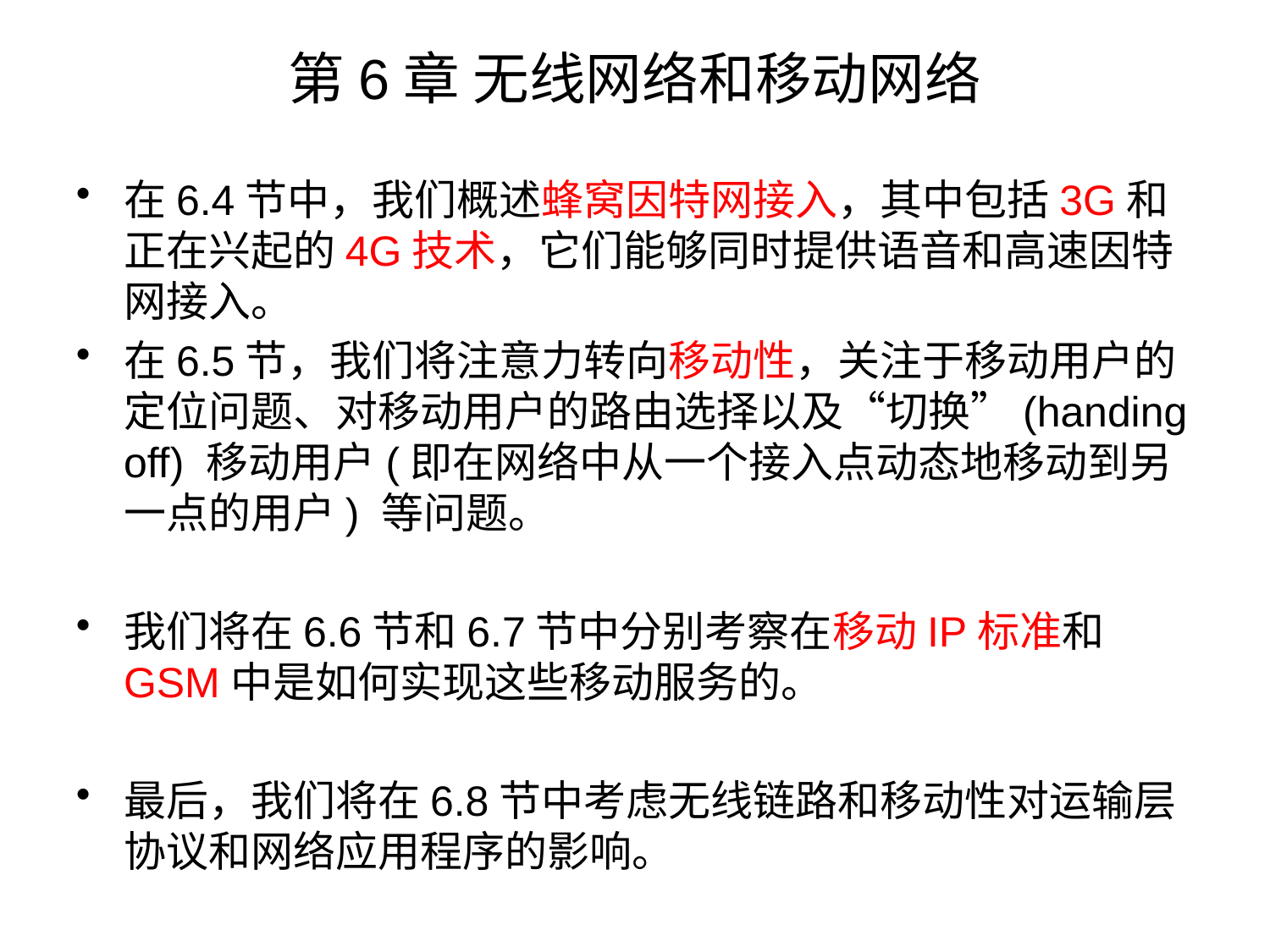

# 第6章 无线网络和移动网络
在6.4节中，我们概述蜂窝因特网接入，其中包括3G和正在兴起的4G技术，它们能够同时提供语音和高速因特网接入。
在6.5节，我们将注意力转向移动性，关注于移动用户的定位问题、对移动用户的路由选择以及“切换”(handing off) 移动用户(即在网络中从一个接入点动态地移动到另一点的用户) 等问题。

我们将在6.6节和6.7节中分别考察在移动IP标准和GSM中是如何实现这些移动服务的。

最后，我们将在6.8节中考虑无线链路和移动性对运输层协议和网络应用程序的影响。